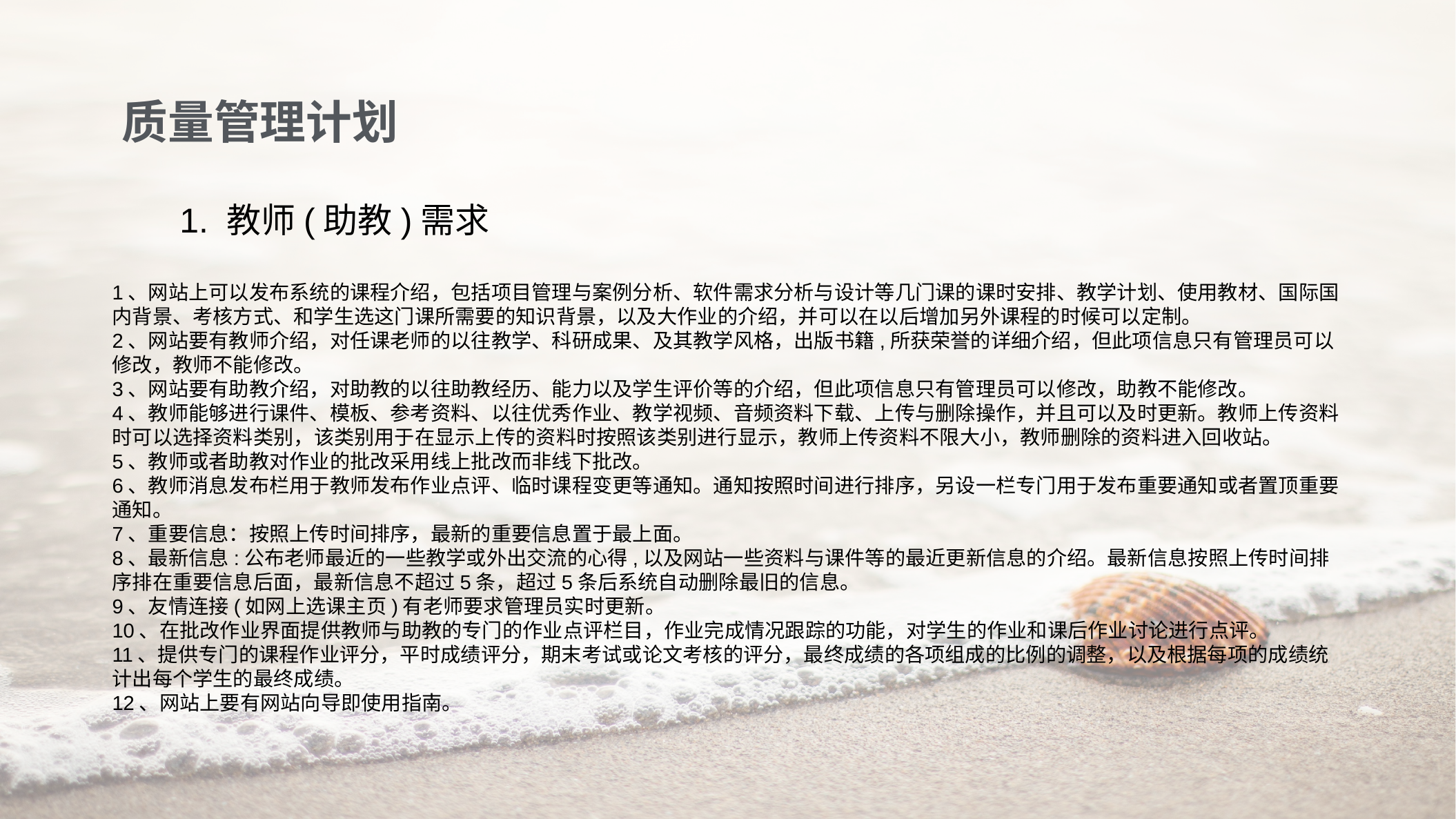

质量管理计划
1. 教师(助教)需求
1、网站上可以发布系统的课程介绍，包括项目管理与案例分析、软件需求分析与设计等几门课的课时安排、教学计划、使用教材、国际国内背景、考核方式、和学生选这门课所需要的知识背景，以及大作业的介绍，并可以在以后增加另外课程的时候可以定制。
2、网站要有教师介绍，对任课老师的以往教学、科研成果、及其教学风格，出版书籍,所获荣誉的详细介绍，但此项信息只有管理员可以修改，教师不能修改。
3、网站要有助教介绍，对助教的以往助教经历、能力以及学生评价等的介绍，但此项信息只有管理员可以修改，助教不能修改。
4、教师能够进行课件、模板、参考资料、以往优秀作业、教学视频、音频资料下载、上传与删除操作，并且可以及时更新。教师上传资料时可以选择资料类别，该类别用于在显示上传的资料时按照该类别进行显示，教师上传资料不限大小，教师删除的资料进入回收站。
5、教师或者助教对作业的批改采用线上批改而非线下批改。
6、教师消息发布栏用于教师发布作业点评、临时课程变更等通知。通知按照时间进行排序，另设一栏专门用于发布重要通知或者置顶重要通知。
7、重要信息：按照上传时间排序，最新的重要信息置于最上面。
8、最新信息:公布老师最近的一些教学或外出交流的心得,以及网站一些资料与课件等的最近更新信息的介绍。最新信息按照上传时间排序排在重要信息后面，最新信息不超过5条，超过5条后系统自动删除最旧的信息。
9、友情连接(如网上选课主页)有老师要求管理员实时更新。
10、在批改作业界面提供教师与助教的专门的作业点评栏目，作业完成情况跟踪的功能，对学生的作业和课后作业讨论进行点评。
11、提供专门的课程作业评分，平时成绩评分，期末考试或论文考核的评分，最终成绩的各项组成的比例的调整，以及根据每项的成绩统计出每个学生的最终成绩。
12、网站上要有网站向导即使用指南。